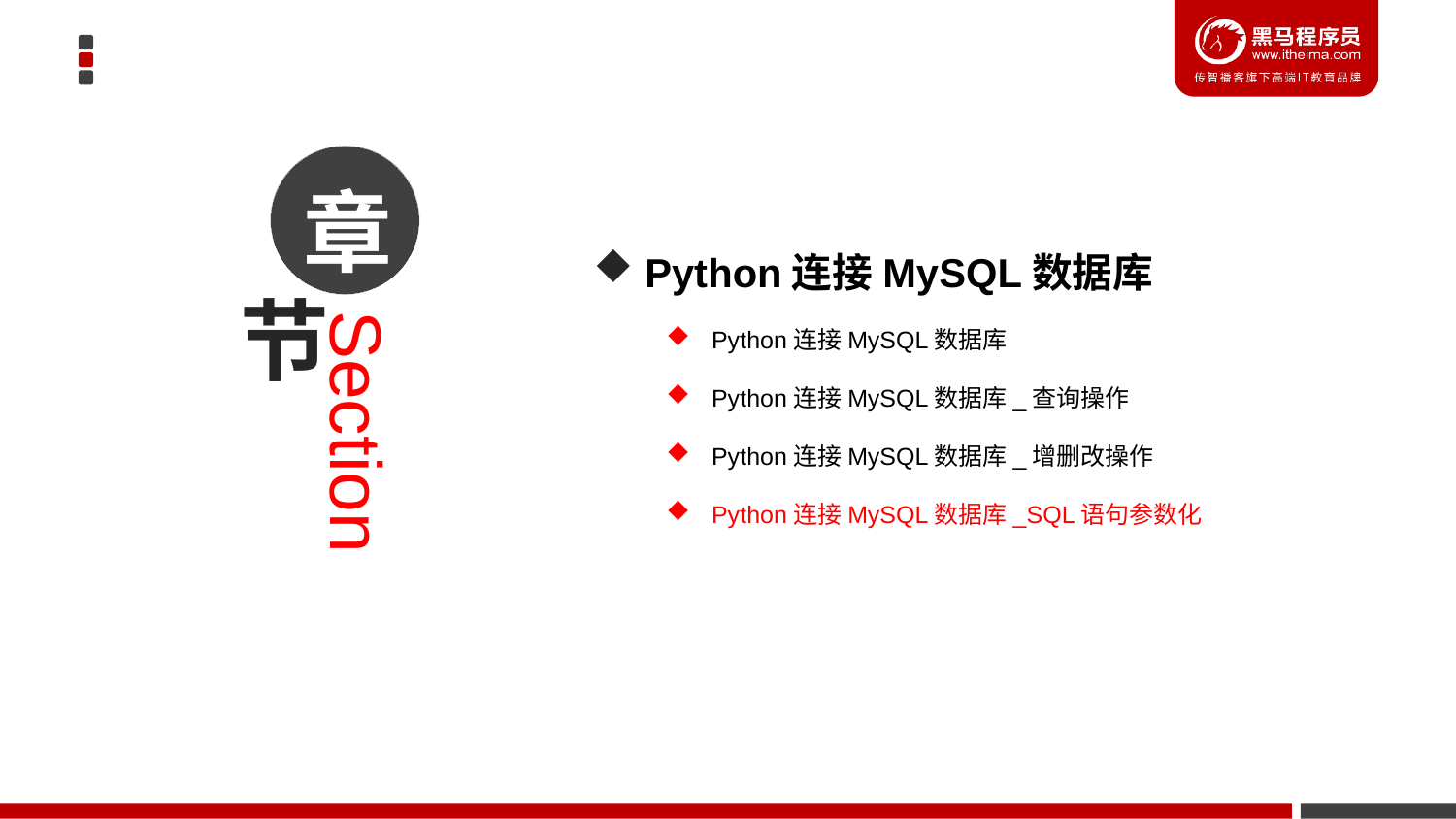

章
 Python连接MySQL数据库
Python连接MySQL数据库
Python连接MySQL数据库_查询操作
Python连接MySQL数据库_增删改操作
Python连接MySQL数据库_SQL语句参数化

节
Section